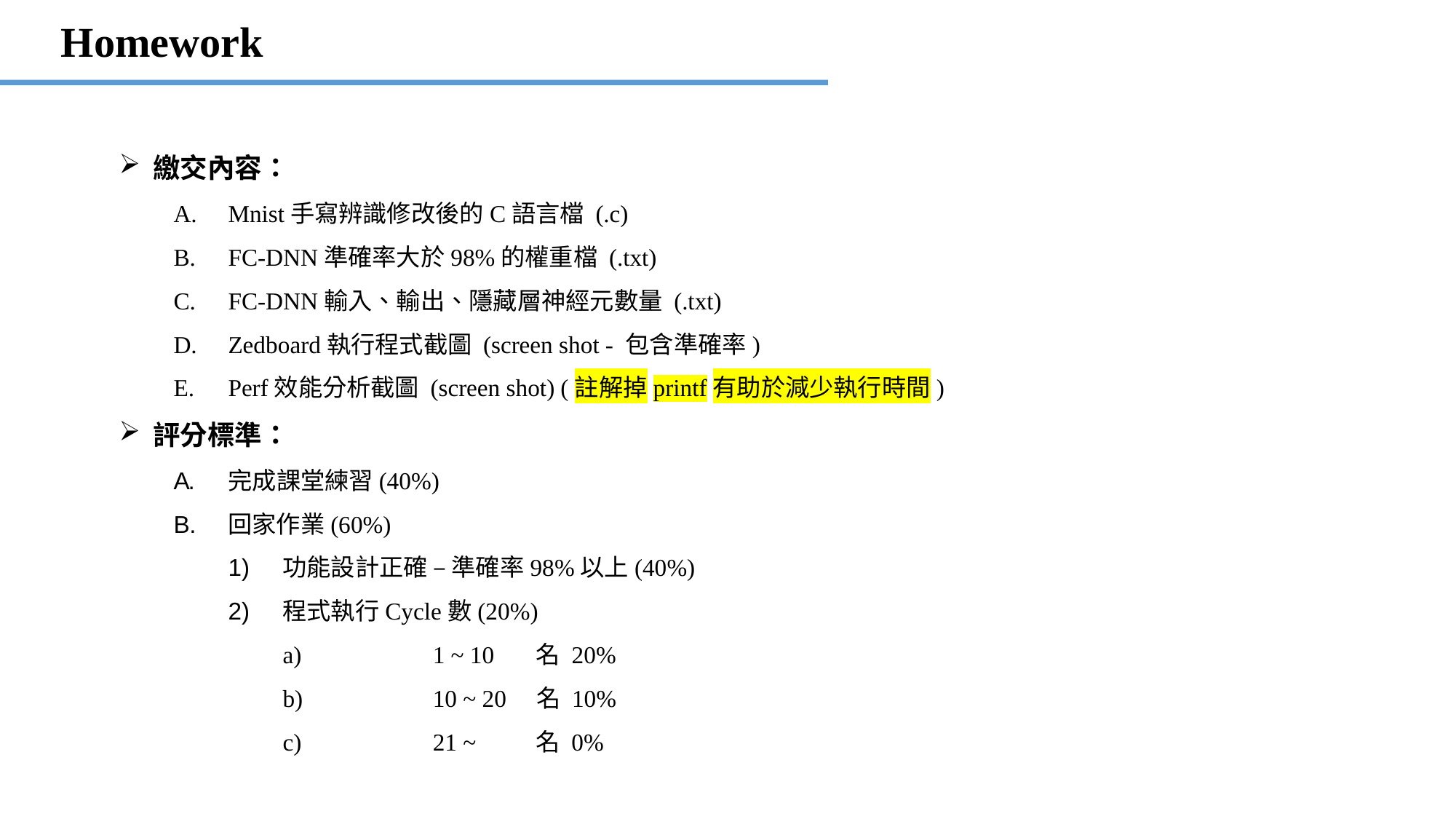

Homework

繳交內容：
Mnist手寫辨識修改後的C語言檔 (.c)
FC-DNN準確率大於98%的權重檔 (.txt)
FC-DNN輸入、輸出、隱藏層神經元數量 (.txt)
Zedboard執行程式截圖 (screen shot - 包含準確率)
Perf效能分析截圖 (screen shot) (註解掉printf有助於減少執行時間)
評分標準：
完成課堂練習(40%)
回家作業(60%)
功能設計正確 – 準確率98%以上(40%)
程式執行Cycle數(20%)
	1 ~ 10      名 20%
	10 ~ 20    名 10%
	21 ~         名 0%